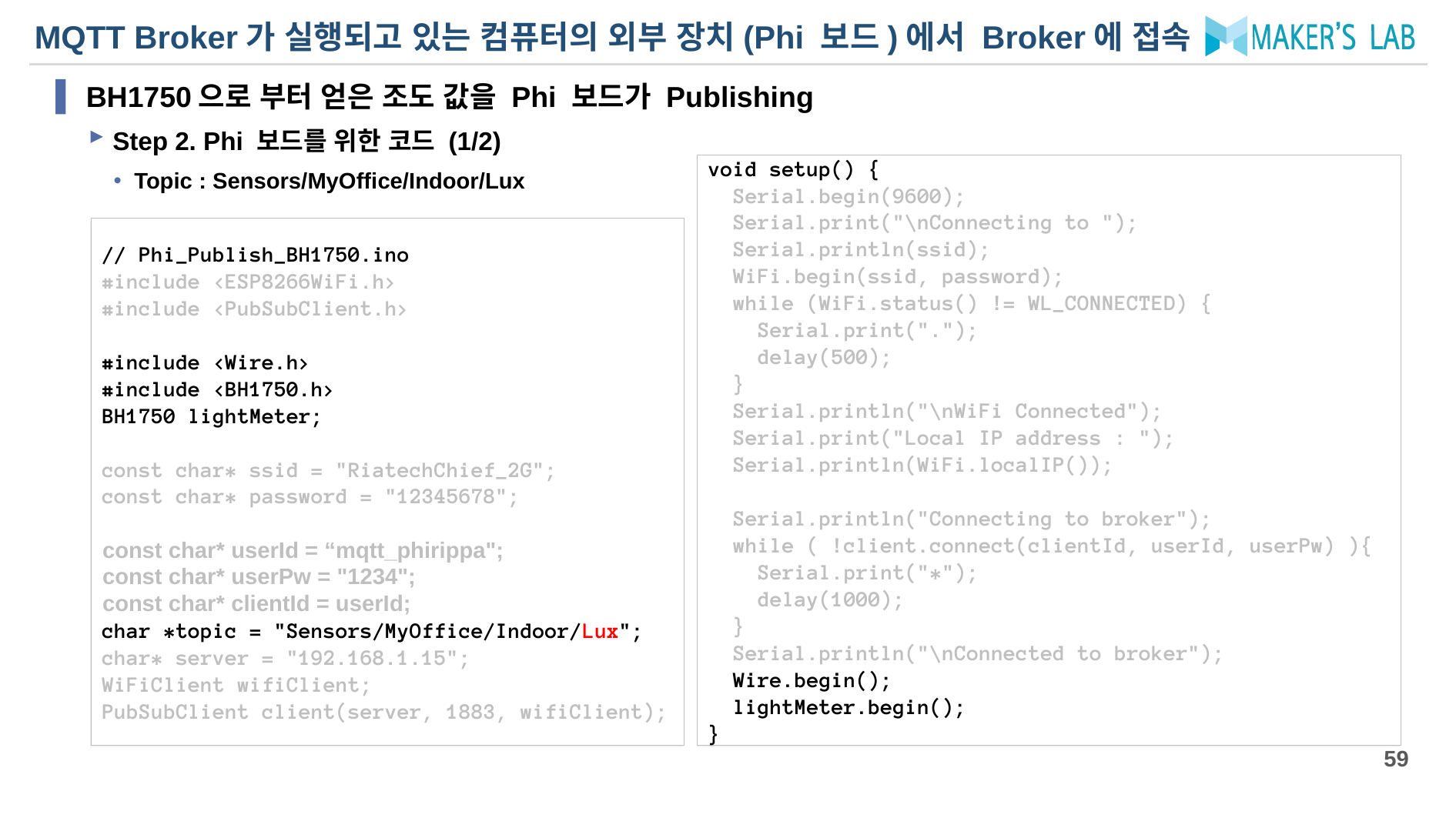

# MQTT Broker가 실행되고 있는 컴퓨터의 외부 장치(Phi 보드)에서 Broker에 접속
BH1750으로 부터 얻은 조도 값을 Phi 보드가 Publishing
Step 2. Phi 보드를 위한 코드 (1/2)
Topic : Sensors/MyOffice/Indoor/Lux

void setup() {
  Serial.begin(9600);
  Serial.print("\nConnecting to ");
  Serial.println(ssid);
  WiFi.begin(ssid, password);
  while (WiFi.status() != WL_CONNECTED) {
    Serial.print(".");
    delay(500);
  }
  Serial.println("\nWiFi Connected");
  Serial.print("Local IP address : ");
  Serial.println(WiFi.localIP());

  Serial.println("Connecting to broker");
  while ( !client.connect(clientId, userId, userPw) ){
    Serial.print("*");
    delay(1000);
  }
  Serial.println("\nConnected to broker");
  Wire.begin();
  lightMeter.begin();
}
// Phi_Publish_BH1750.ino
#include <ESP8266WiFi.h>
#include <PubSubClient.h>

#include <Wire.h>
#include <BH1750.h>
BH1750 lightMeter;

const char* ssid = "RiatechChief_2G";
const char* password = "12345678";

const char* userId = “mqtt_phirippa";
const char* userPw = "1234";
const char* clientId = userId;
char *topic = "Sensors/MyOffice/Indoor/Lux";
char* server = "192.168.1.15";
WiFiClient wifiClient;
PubSubClient client(server, 1883, wifiClient);
59